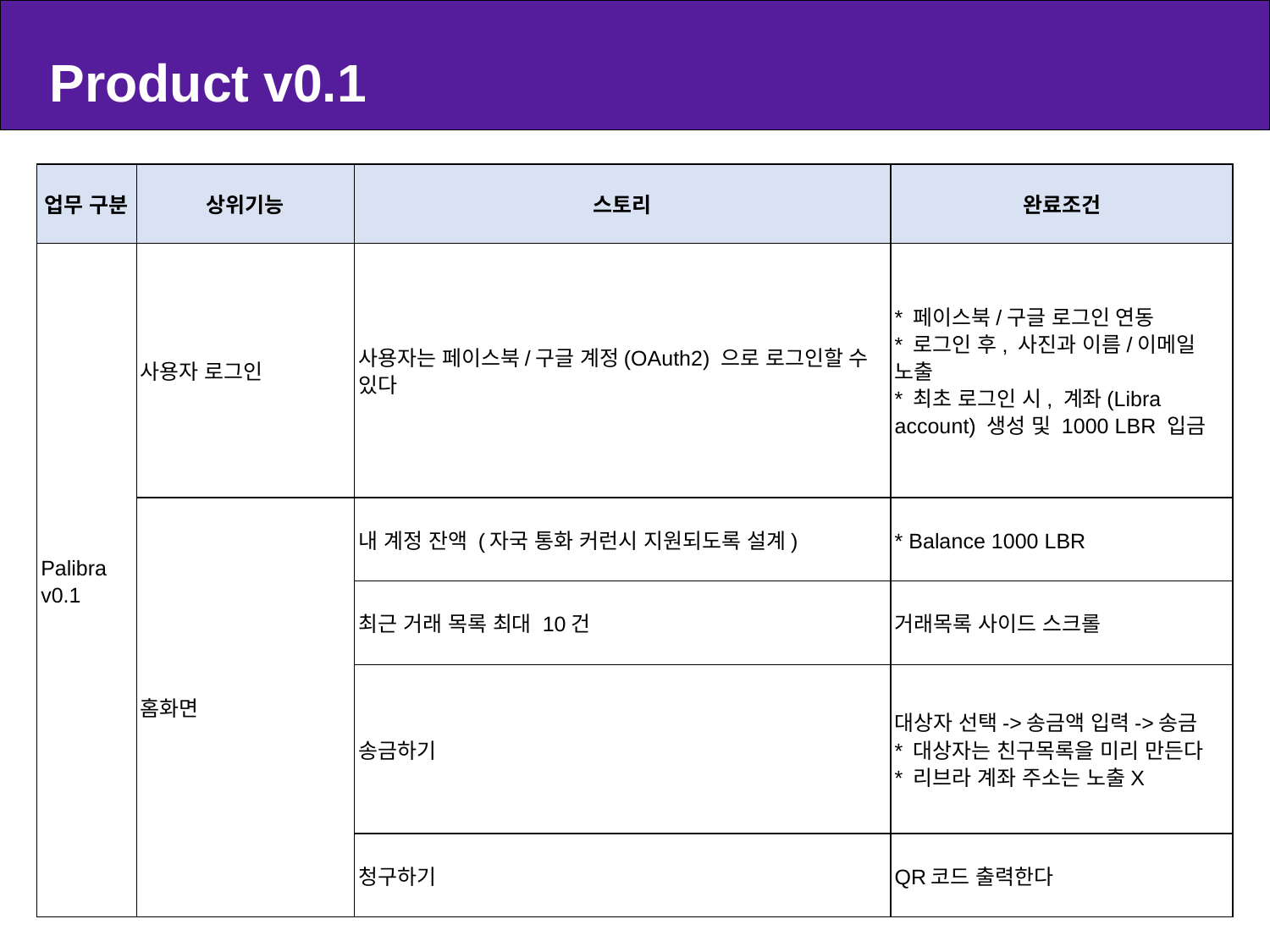

Product v0.1

| 업무 구분 | 상위기능 | 스토리 | 완료조건 |
| --- | --- | --- | --- |
| Palibra v0.1 | 사용자 로그인 | 사용자는 페이스북/구글 계정(OAuth2) 으로 로그인할 수 있다 | \* 페이스북/구글 로그인 연동 \* 로그인 후, 사진과 이름/이메일 노출 \* 최초 로그인 시, 계좌(Libra account) 생성 및 1000 LBR 입금 |
|  | 홈화면 | 내 계정 잔액 (자국 통화 커런시 지원되도록 설계) | \* Balance 1000 LBR |
|  |  | 최근 거래 목록 최대 10건 | 거래목록 사이드 스크롤 |
|  |  | 송금하기 | 대상자 선택->송금액 입력->송금 \* 대상자는 친구목록을 미리 만든다 \* 리브라 계좌 주소는 노출X |
|  |  | 청구하기 | QR코드 출력한다 |